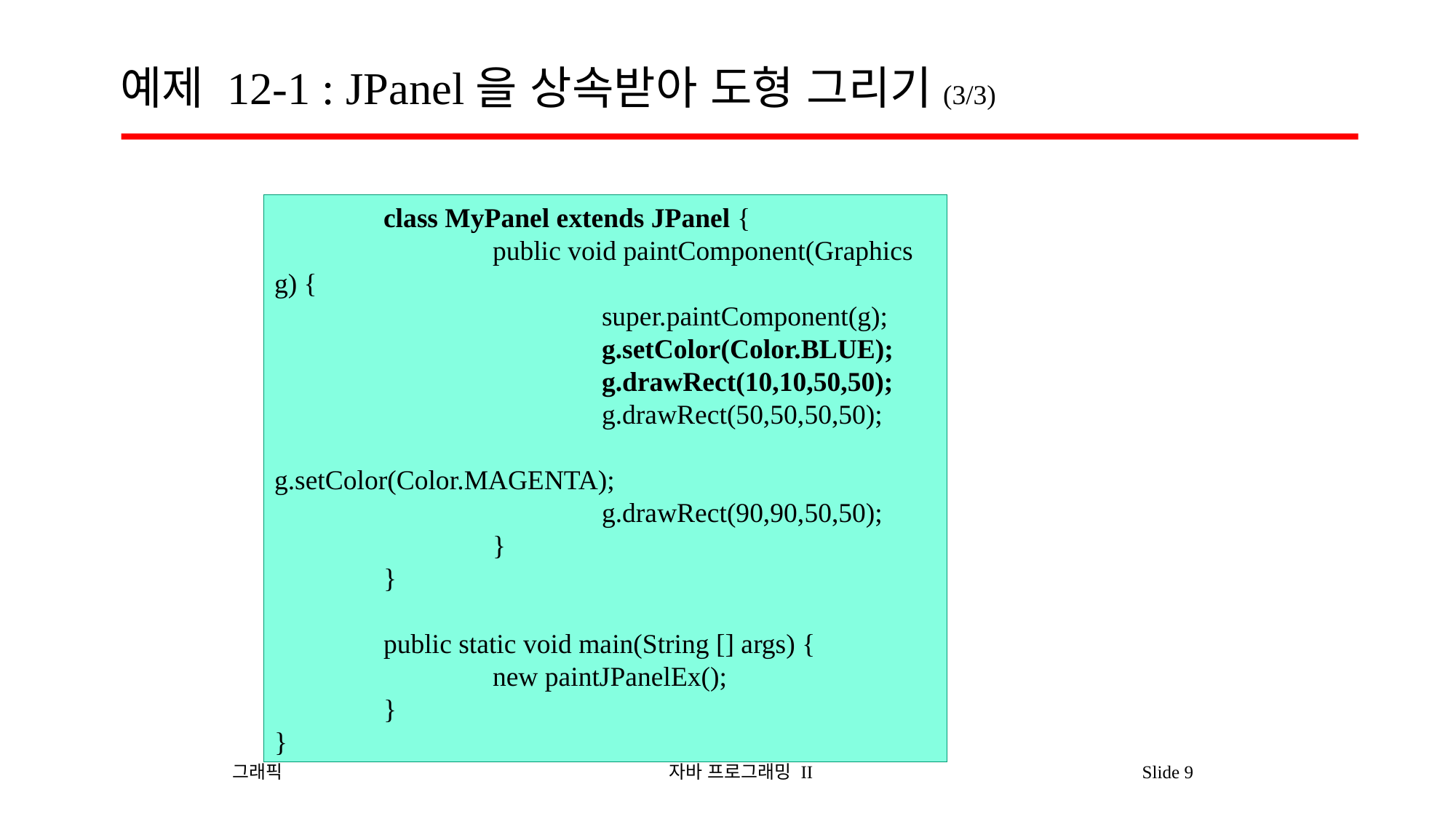

# 예제 12-1 : JPanel을 상속받아 도형 그리기(3/3)
	class MyPanel extends JPanel {
		public void paintComponent(Graphics g) {
			super.paintComponent(g);
			g.setColor(Color.BLUE);
			g.drawRect(10,10,50,50);
			g.drawRect(50,50,50,50);
			g.setColor(Color.MAGENTA);
			g.drawRect(90,90,50,50);
		}
	}

	public static void main(String [] args) {
		new paintJPanelEx();
	}
}